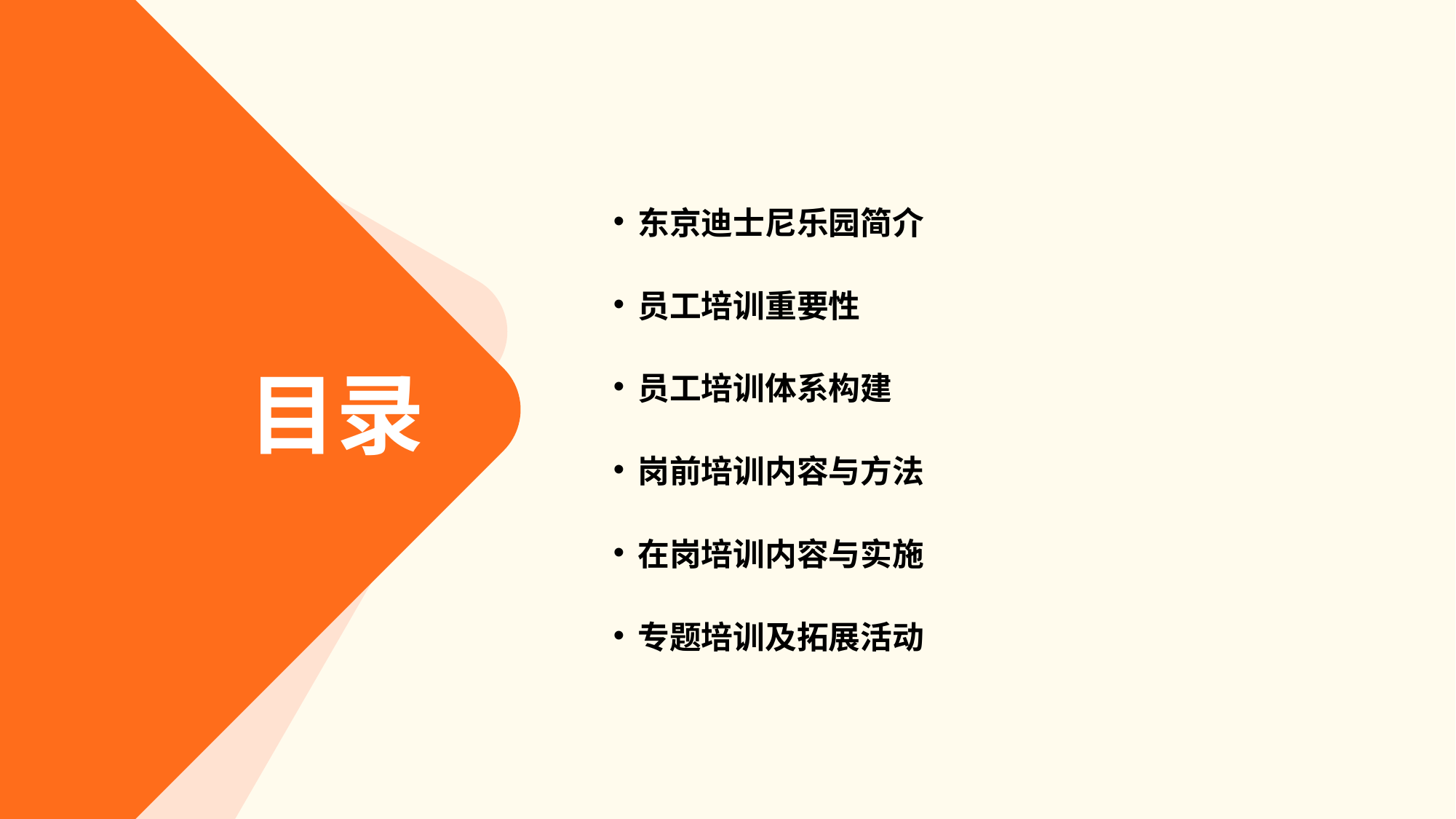

东京迪士尼乐园简介
员工培训重要性
员工培训体系构建
岗前培训内容与方法
在岗培训内容与实施
专题培训及拓展活动
目录